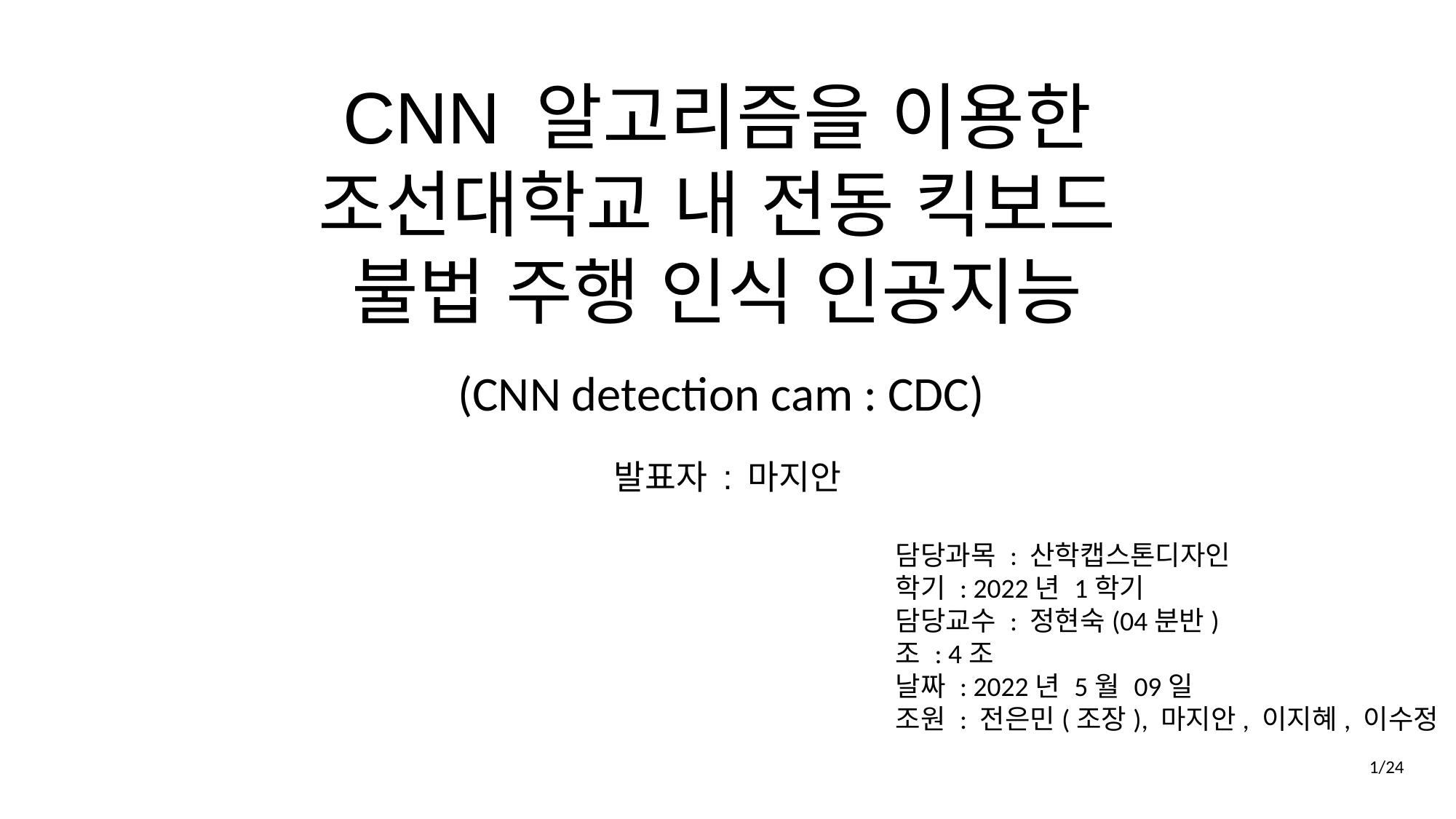

# CNN 알고리즘을 이용한 조선대학교 내 전동 킥보드 불법 주행 인식 인공지능
(CNN detection cam : CDC)
발표자 : 마지안
담당과목 : 산학캡스톤디자인
학기 : 2022년 1학기
담당교수 : 정현숙(04분반)
조 : 4조
날짜 : 2022년 5월 09일
조원 : 전은민(조장), 마지안, 이지혜, 이수정
1/24